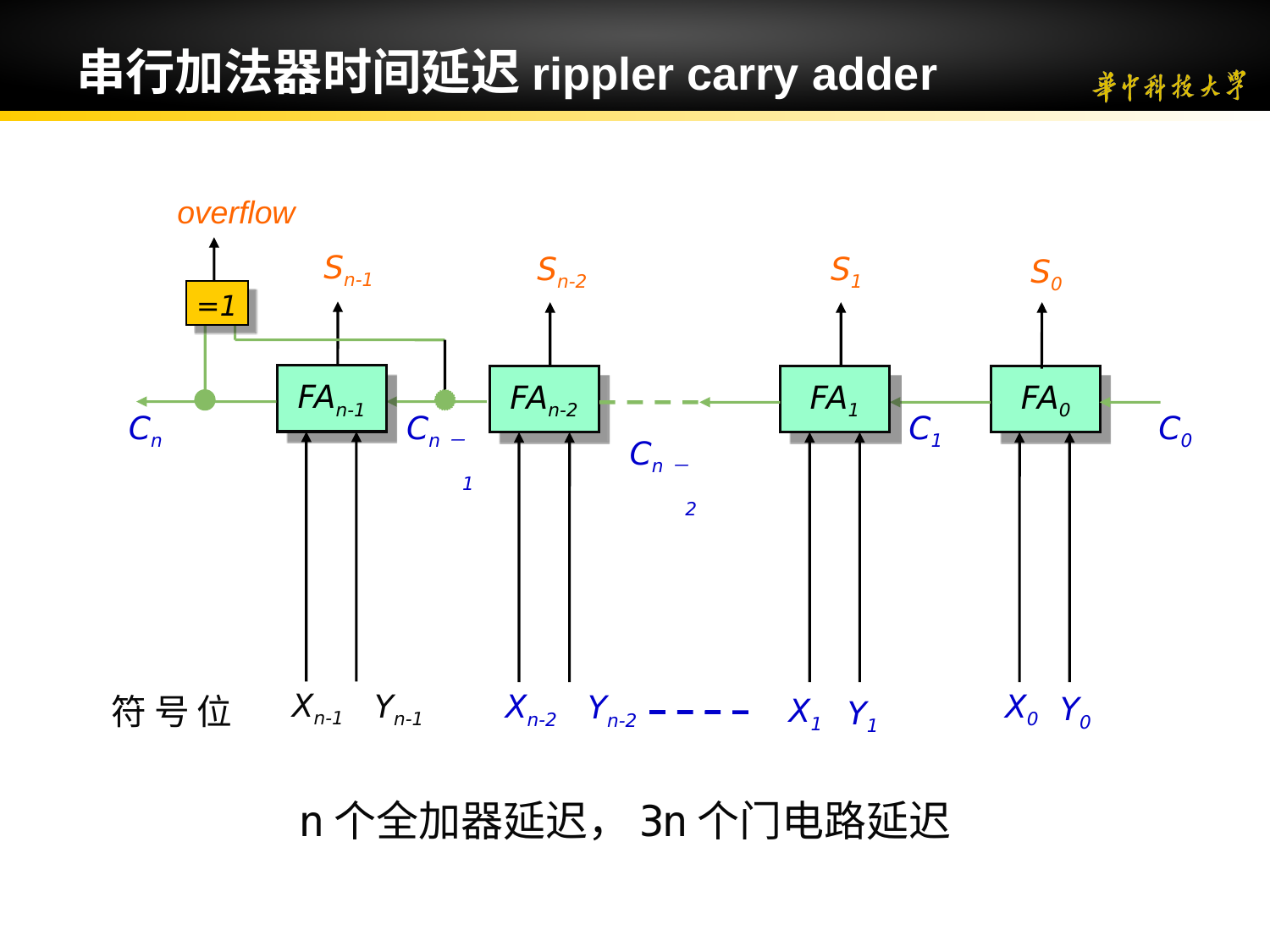

串行加法器时间延迟rippler carry adder
overflow

=1

Sn-1

FAn-1

Xn-1
Yn-1
Cn
Cn－1
Sn-2

FAn-2

Xn-2
Yn-2
S1

FA1

Cn－2

X1
Y1

S0

FA0
C1
C0

X0
Y0
符 号 位
n个全加器延迟，3n个门电路延迟